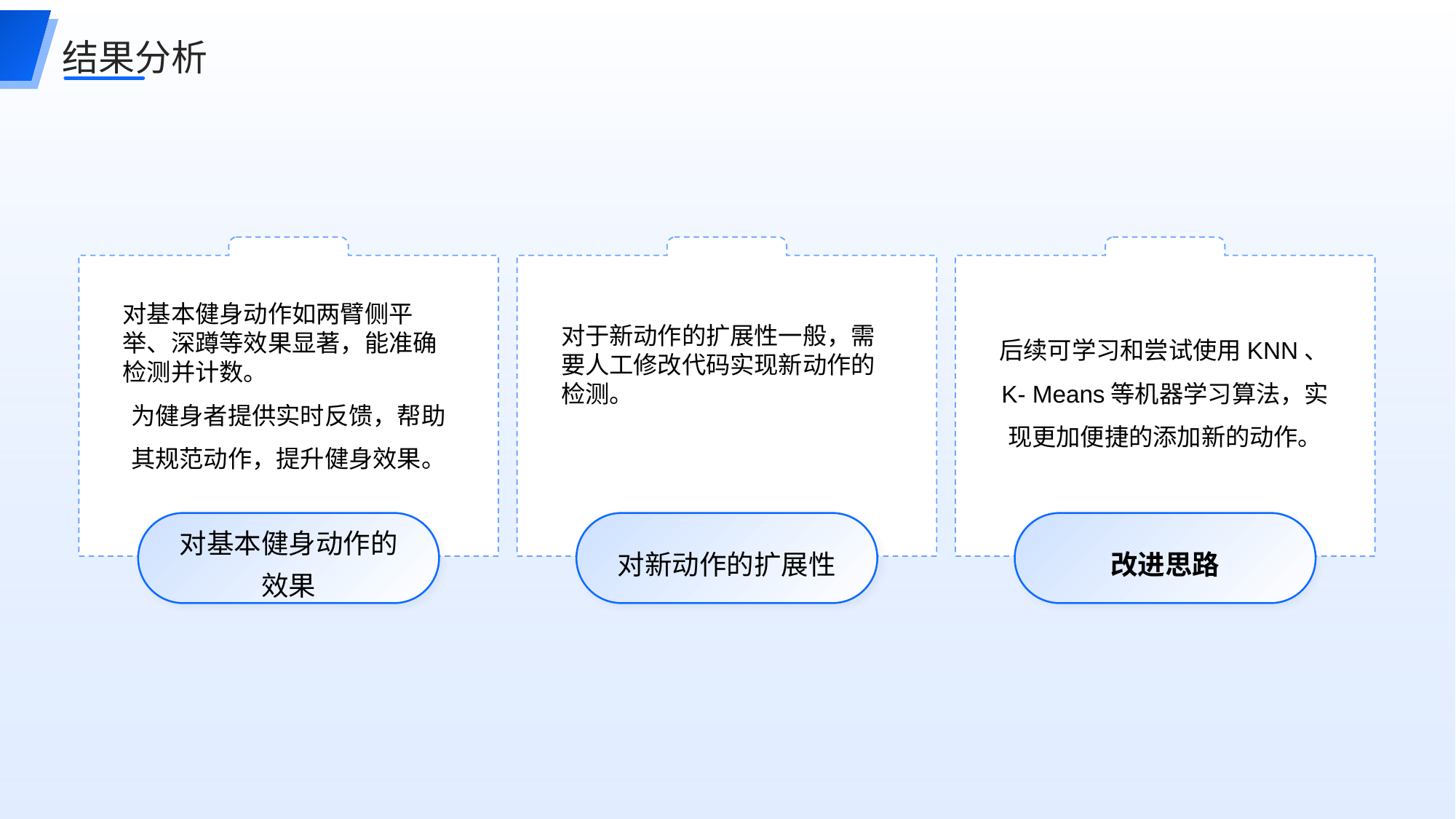

结果分析

对基本健身动作如两臂侧平举、深蹲等效果显著，能准确检测并计数。
为健身者提供实时反馈，帮助其规范动作，提升健身效果。
对于新动作的扩展性一般，需要人工修改代码实现新动作的检测。

后续可学习和尝试使用KNN、K- Means等机器学习算法，实现更加便捷的添加新的动作。

对基本健身动作的效果
对新动作的扩展性
改进思路